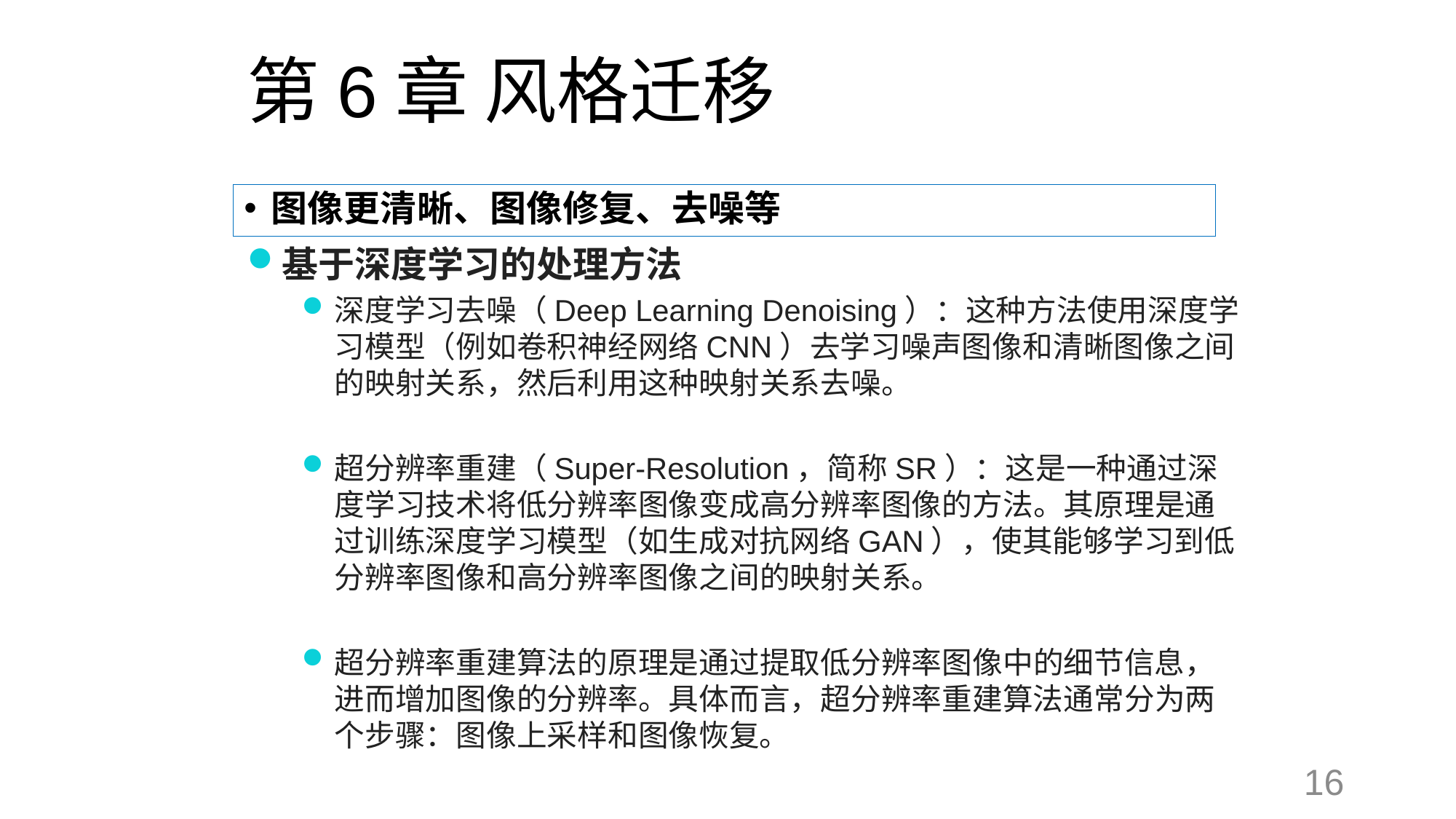

# 第6章 风格迁移
图像更清晰、图像修复、去噪等
基于深度学习的处理方法
深度学习去噪（Deep Learning Denoising）：这种方法使用深度学习模型（例如卷积神经网络CNN）去学习噪声图像和清晰图像之间的映射关系，然后利用这种映射关系去噪。

超分辨率重建（Super-Resolution，简称SR）：这是一种通过深度学习技术将低分辨率图像变成高分辨率图像的方法。其原理是通过训练深度学习模型（如生成对抗网络GAN），使其能够学习到低分辨率图像和高分辨率图像之间的映射关系。

超分辨率重建算法的原理是通过提取低分辨率图像中的细节信息，进而增加图像的分辨率。具体而言，超分辨率重建算法通常分为两个步骤：图像上采样和图像恢复。
16